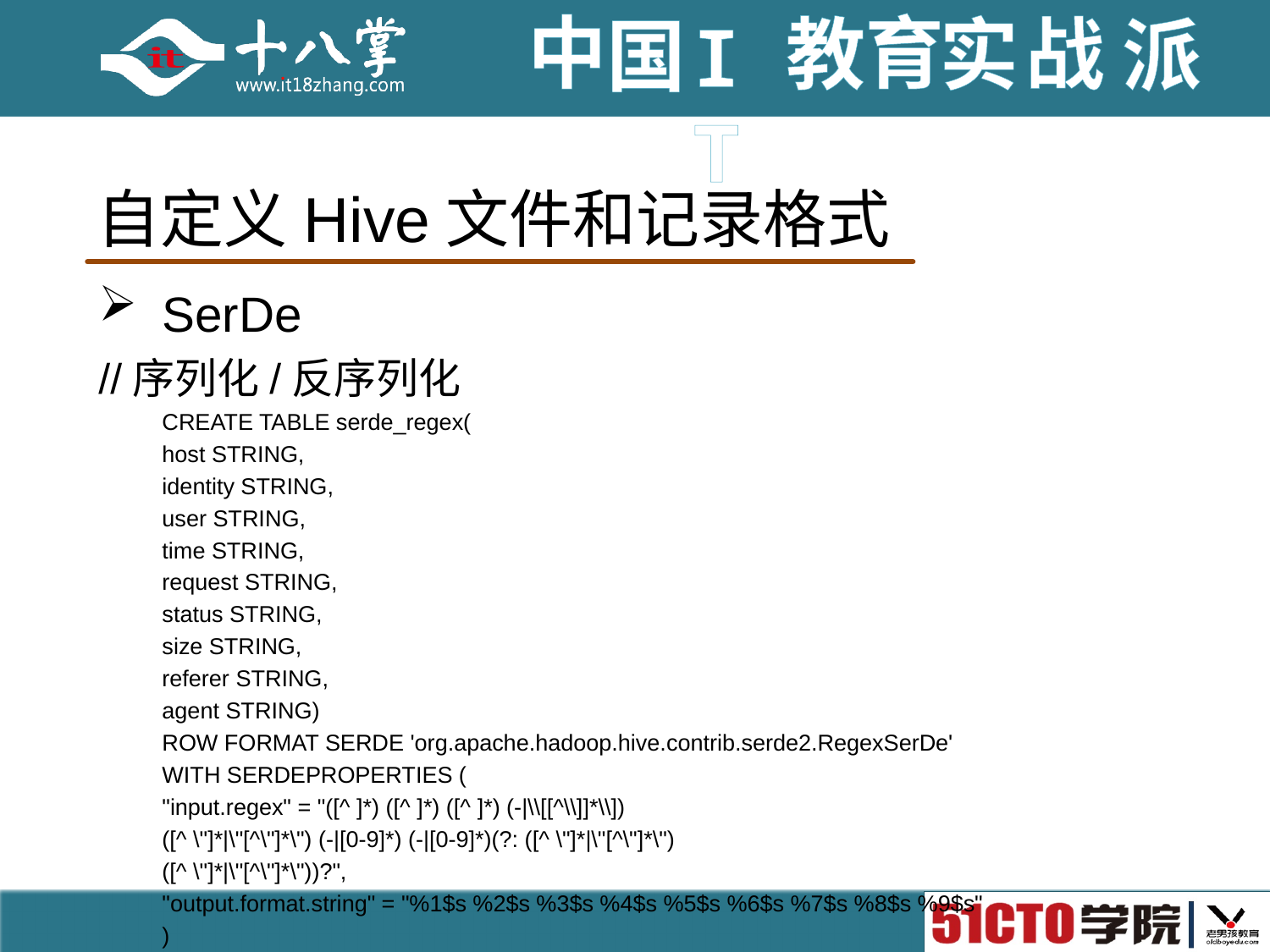

# 自定义Hive文件和记录格式
SerDe
//序列化/反序列化
CREATE TABLE serde_regex(
host STRING,
identity STRING,
user STRING,
time STRING,
request STRING,
status STRING,
size STRING,
referer STRING,
agent STRING)
ROW FORMAT SERDE 'org.apache.hadoop.hive.contrib.serde2.RegexSerDe'
WITH SERDEPROPERTIES (
"input.regex" = "([^ ]*) ([^ ]*) ([^ ]*) (-|\\[[^\\]]*\\])
([^ \"]*|\"[^\"]*\") (-|[0-9]*) (-|[0-9]*)(?: ([^ \"]*|\"[^\"]*\")
([^ \"]*|\"[^\"]*\"))?",
"output.format.string" = "%1$s %2$s %3$s %4$s %5$s %6$s %7$s %8$s %9$s"
)
STORED AS TEXTFILE;